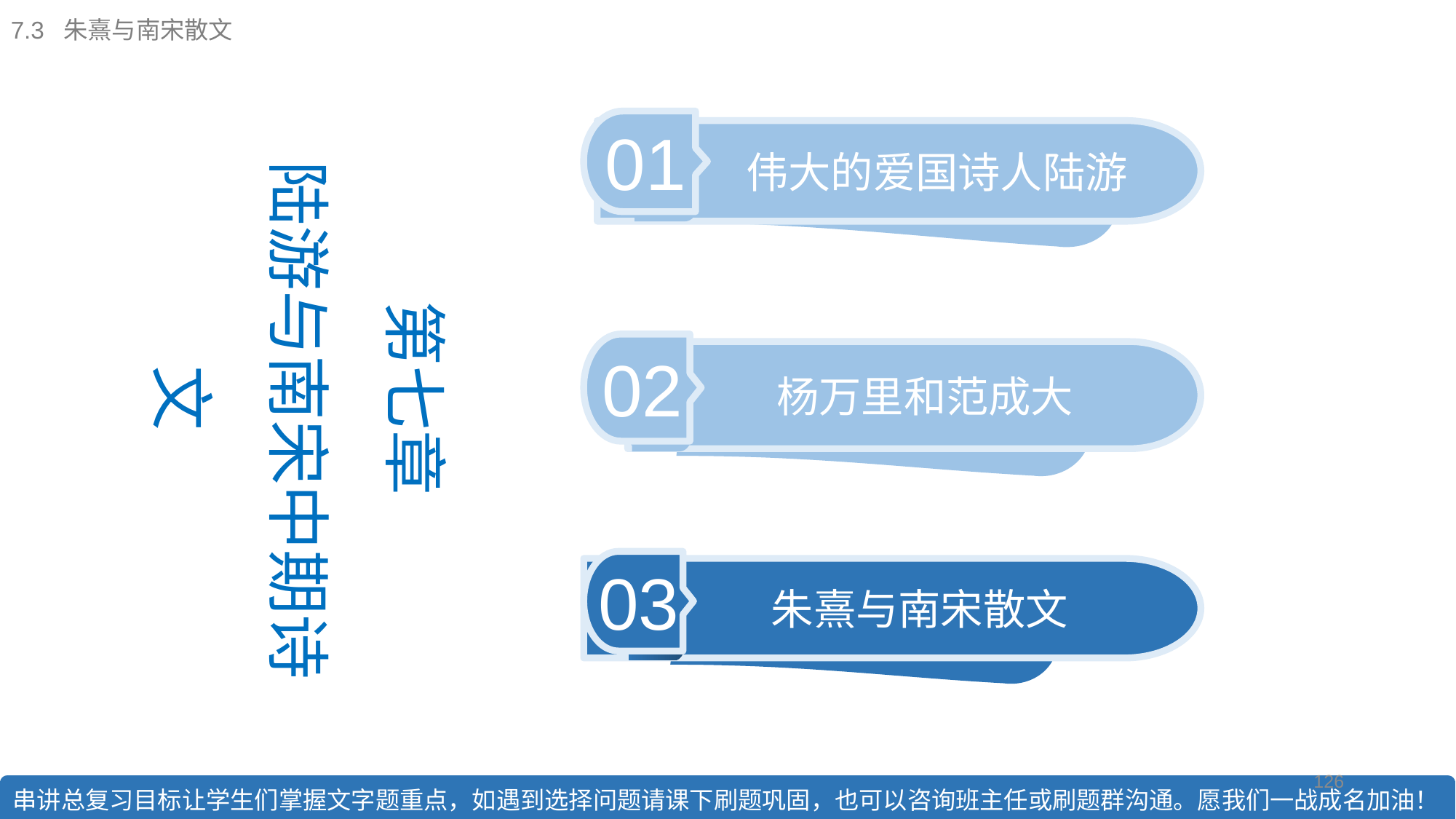

7.3  朱熹与南宋散文
第七章
  陆游与南宋中期诗文
01
伟大的爱国诗人陆游

02
杨万里和范成大

03
   朱熹与南宋散文

126